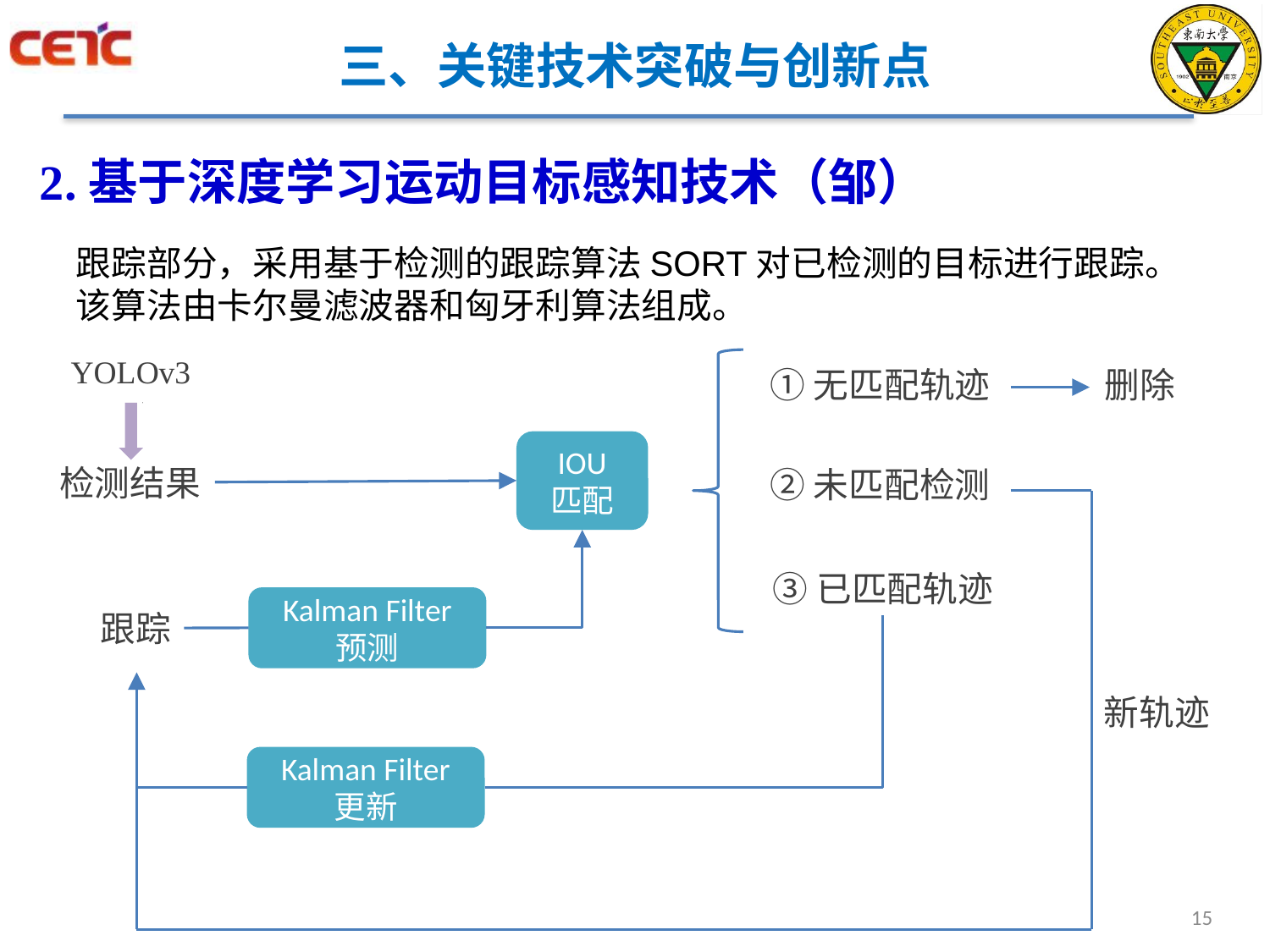

# 三、关键技术突破与创新点
2.基于深度学习运动目标感知技术（邹）

跟踪部分，采用基于检测的跟踪算法SORT对已检测的目标进行跟踪。该算法由卡尔曼滤波器和匈牙利算法组成。
YOLOv3

①无匹配轨迹
②未匹配检测
③已匹配轨迹
删除

IOU
匹配
检测结果
Kalman Filter
预测
跟踪
新轨迹
Kalman Filter
更新
15